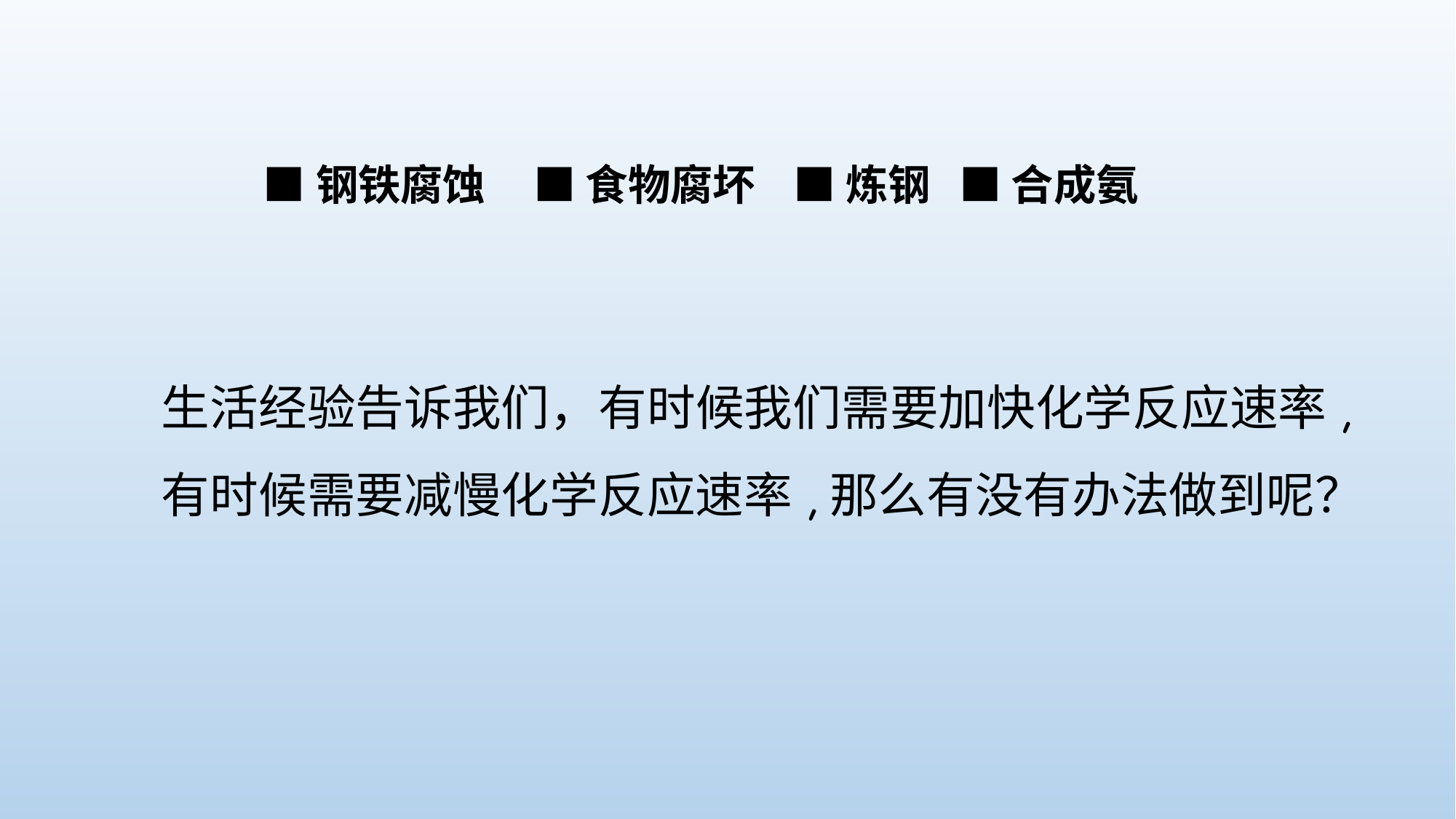

■钢铁腐蚀     ■ 食物腐坏    ■ 炼钢   ■ 合成氨
生活经验告诉我们，有时候我们需要加快化学反应速率,有时候需要减慢化学反应速率,那么有没有办法做到呢？